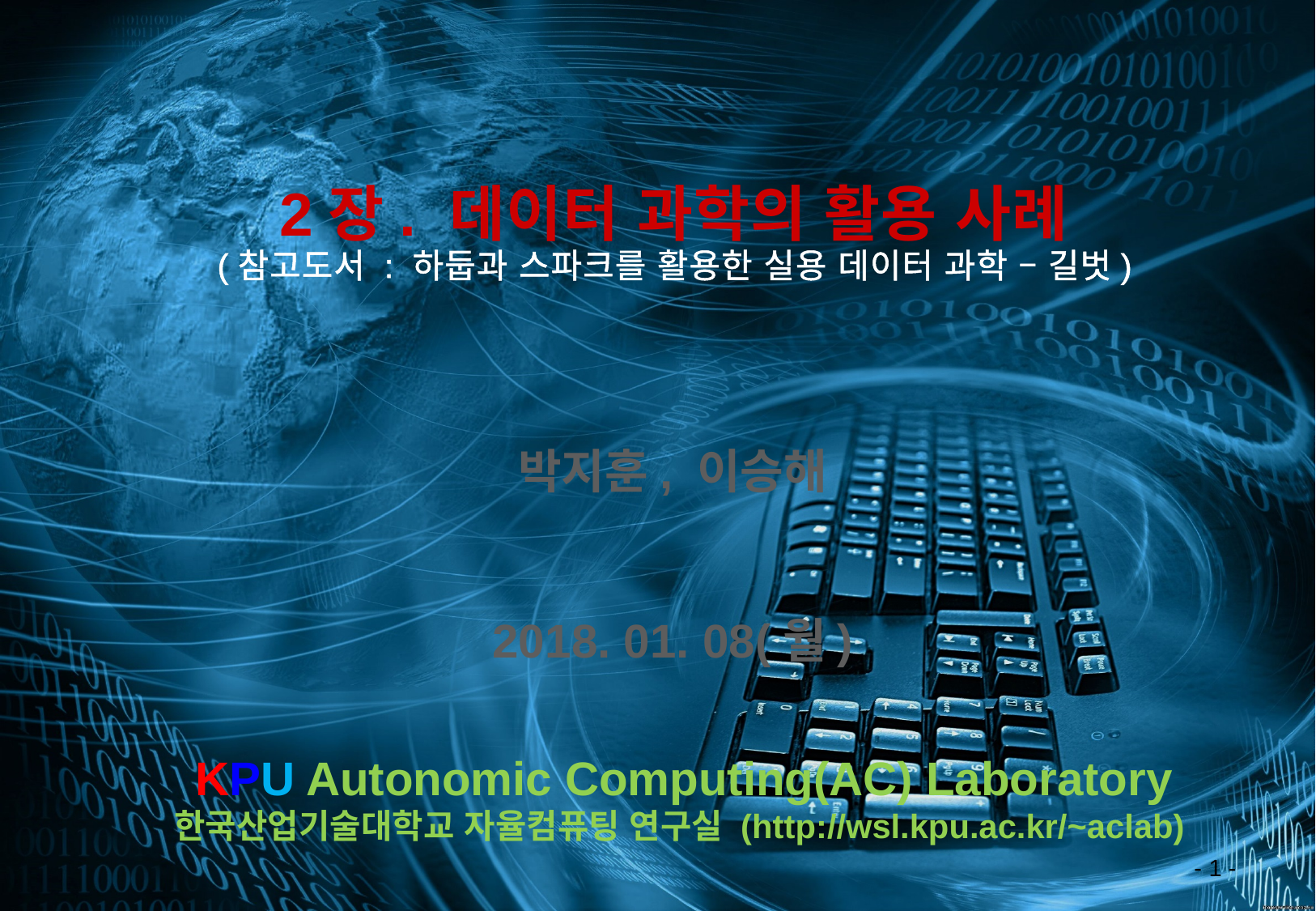

# 2장. 데이터 과학의 활용 사례 (참고도서 : 하둡과 스파크를 활용한 실용 데이터 과학 – 길벗)
박지훈, 이승해
2018. 01. 08(월)
- 1 -